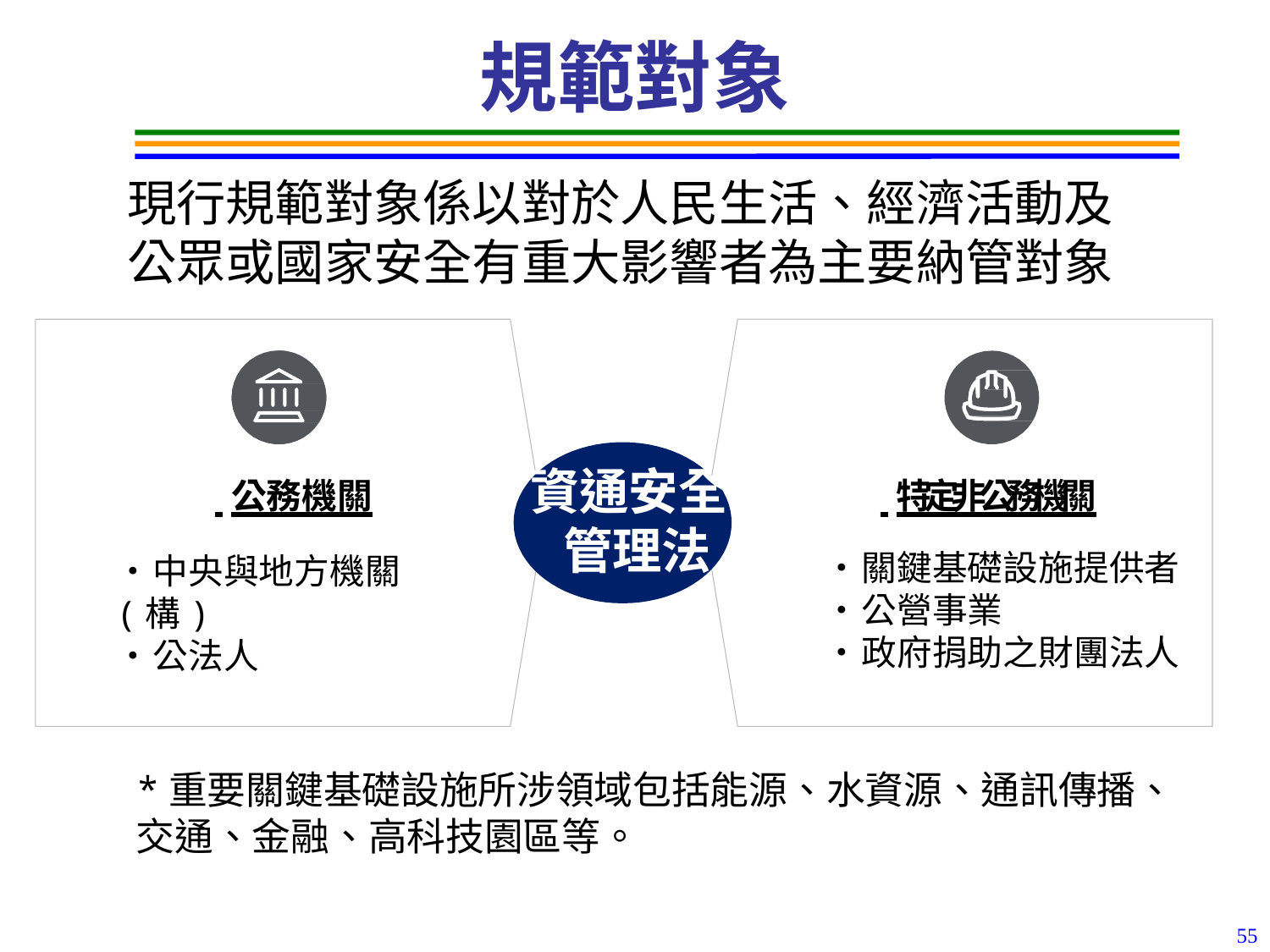

# 規範對象
現行規範對象係以對於人民生活、經濟活動及公眾或國家安全有重大影響者為主要納管對象

資通安全 管理法
 公務機關
 特定非公務機關
•	關鍵基礎設施提供者
•	公營事業
•	政府捐助之財團法人
•	中央與地方機關(構)
•	公法人
*重要關鍵基礎設施所涉領域包括能源、水資源、通訊傳播、交通、金融、高科技園區等。
55